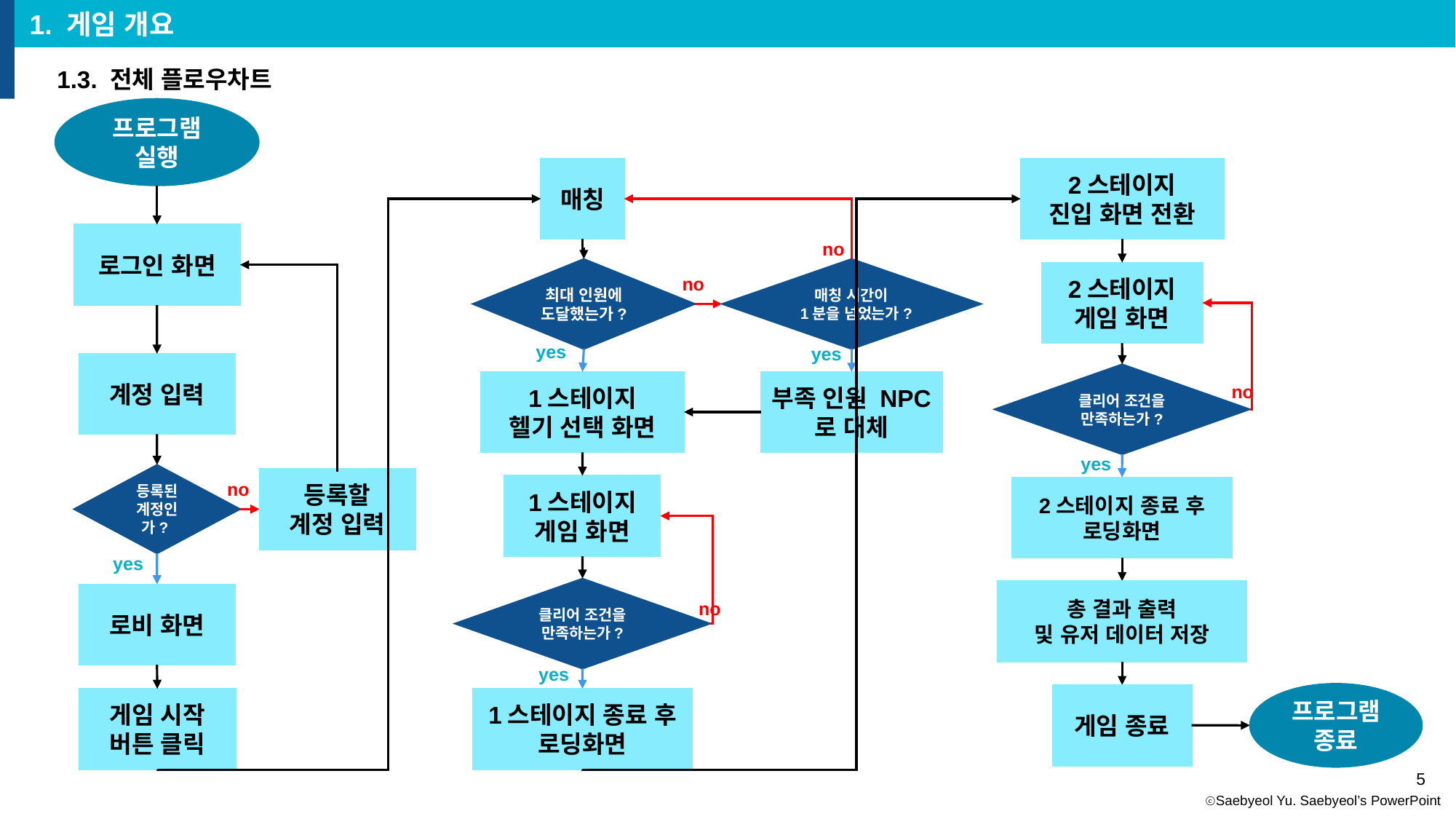

1. 게임 개요
1.3. 전체 플로우차트
프로그램 실행
2스테이지
진입 화면 전환
매칭
로그인 화면
no
매칭 시간이
1분을 넘었는가?
최대 인원에 도달했는가?
2스테이지
게임 화면
no
yes
yes
계정 입력
클리어 조건을 만족하는가?
부족 인원 NPC로 대체
1스테이지
헬기 선택 화면
no
yes
등록된 계정인가?
등록할
계정 입력
no
1스테이지
게임 화면
2스테이지 종료 후 로딩화면
yes
클리어 조건을 만족하는가?
총 결과 출력
및 유저 데이터 저장
로비 화면
no
yes
프로그램 종료
게임 종료
1스테이지 종료 후 로딩화면
게임 시작
버튼 클릭
5